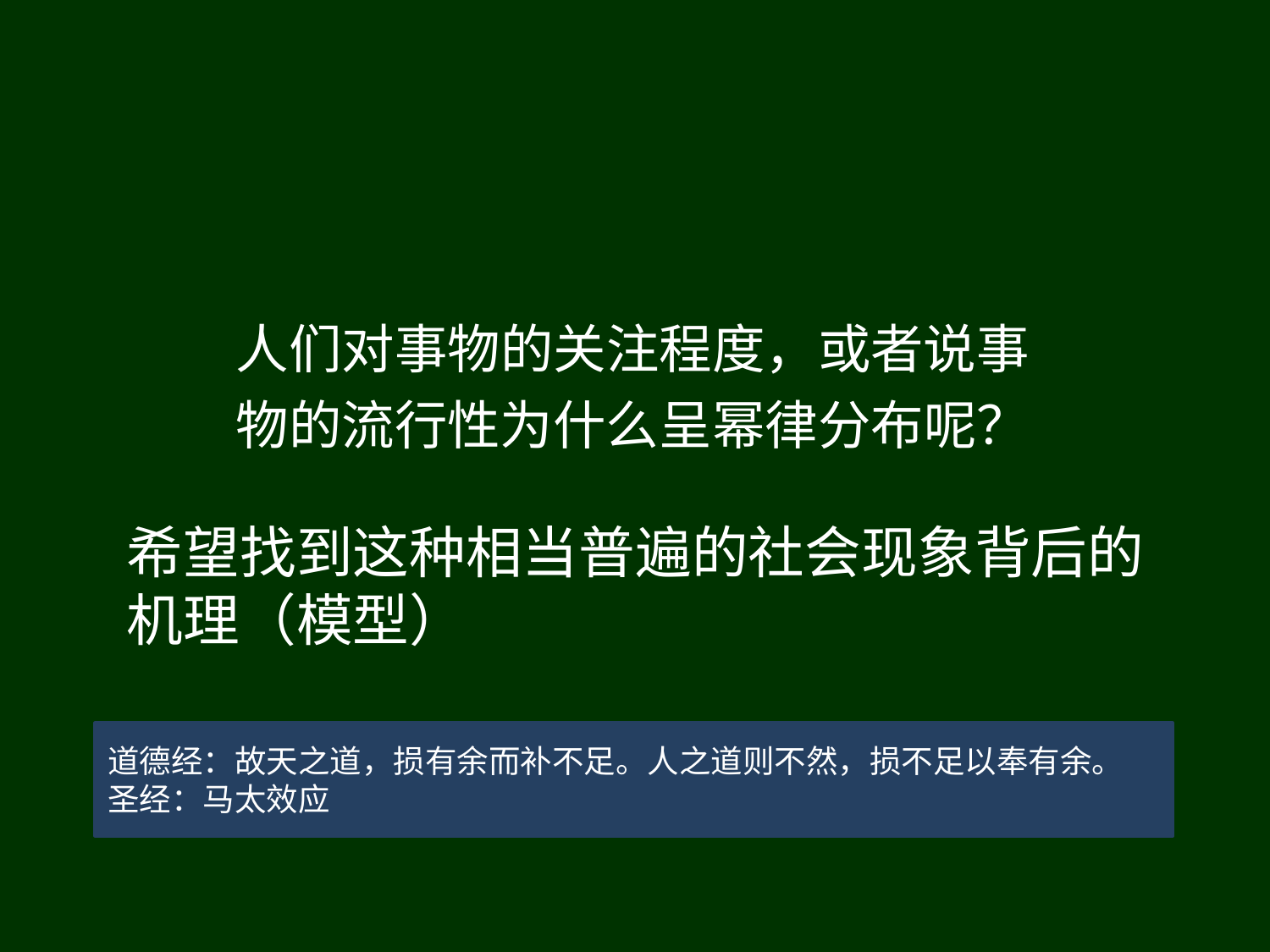

# 人们对事物的关注程度，或者说事物的流行性为什么呈幂律分布呢？
希望找到这种相当普遍的社会现象背后的机理（模型）
道德经：故天之道，损有余而补不足。人之道则不然，损不足以奉有余。
圣经：马太效应